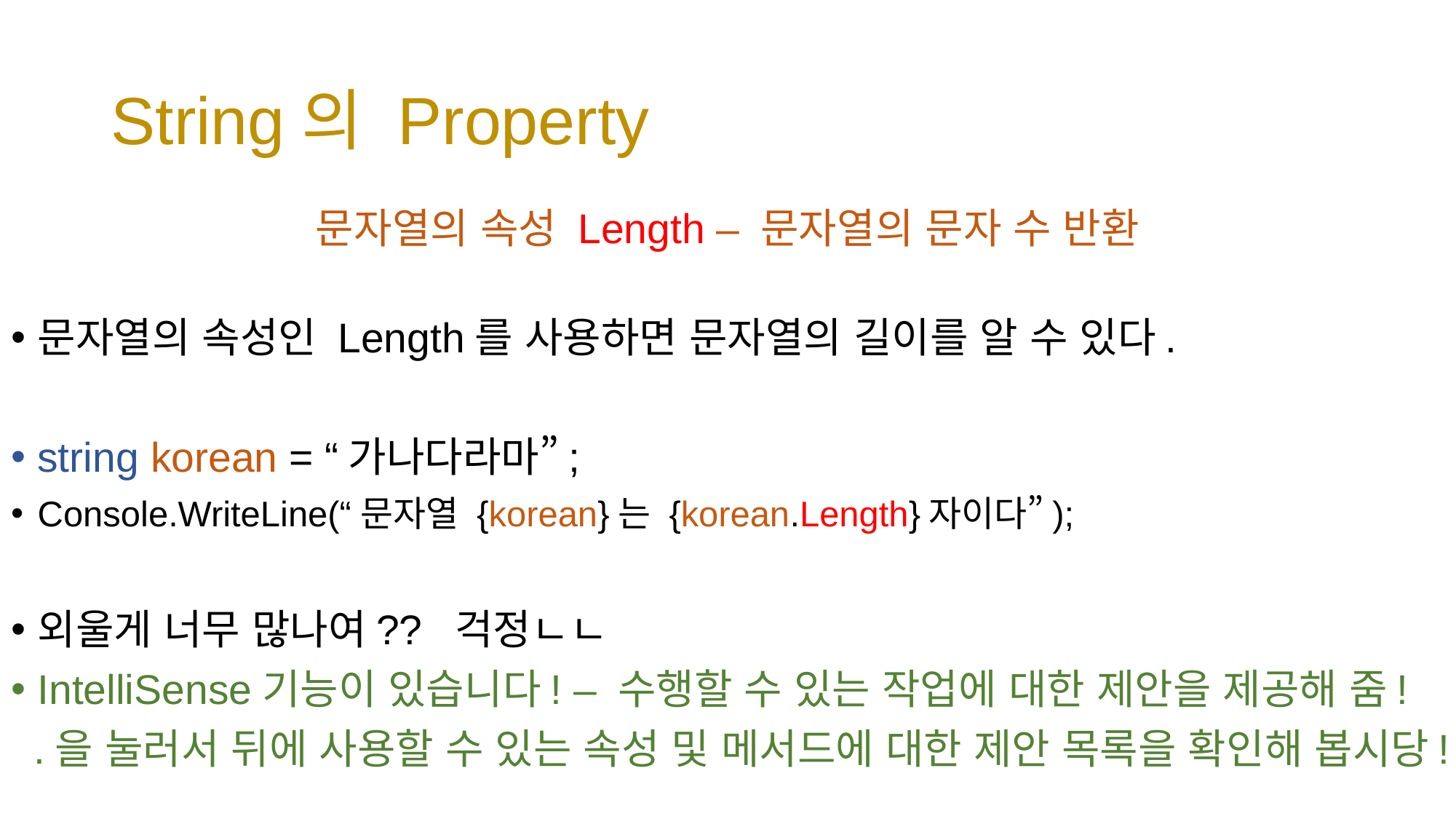

# String의 Property
문자열의 속성 Length – 문자열의 문자 수 반환
문자열의 속성인 Length를 사용하면 문자열의 길이를 알 수 있다.

string korean = “가나다라마”;
Console.WriteLine(“문자열 {korean}는 {korean.Length}자이다”);

외울게 너무 많나여??  걱정ㄴㄴ
IntelliSense기능이 있습니다! – 수행할 수 있는 작업에 대한 제안을 제공해 줌!
  .을 눌러서 뒤에 사용할 수 있는 속성 및 메서드에 대한 제안 목록을 확인해 봅시당!